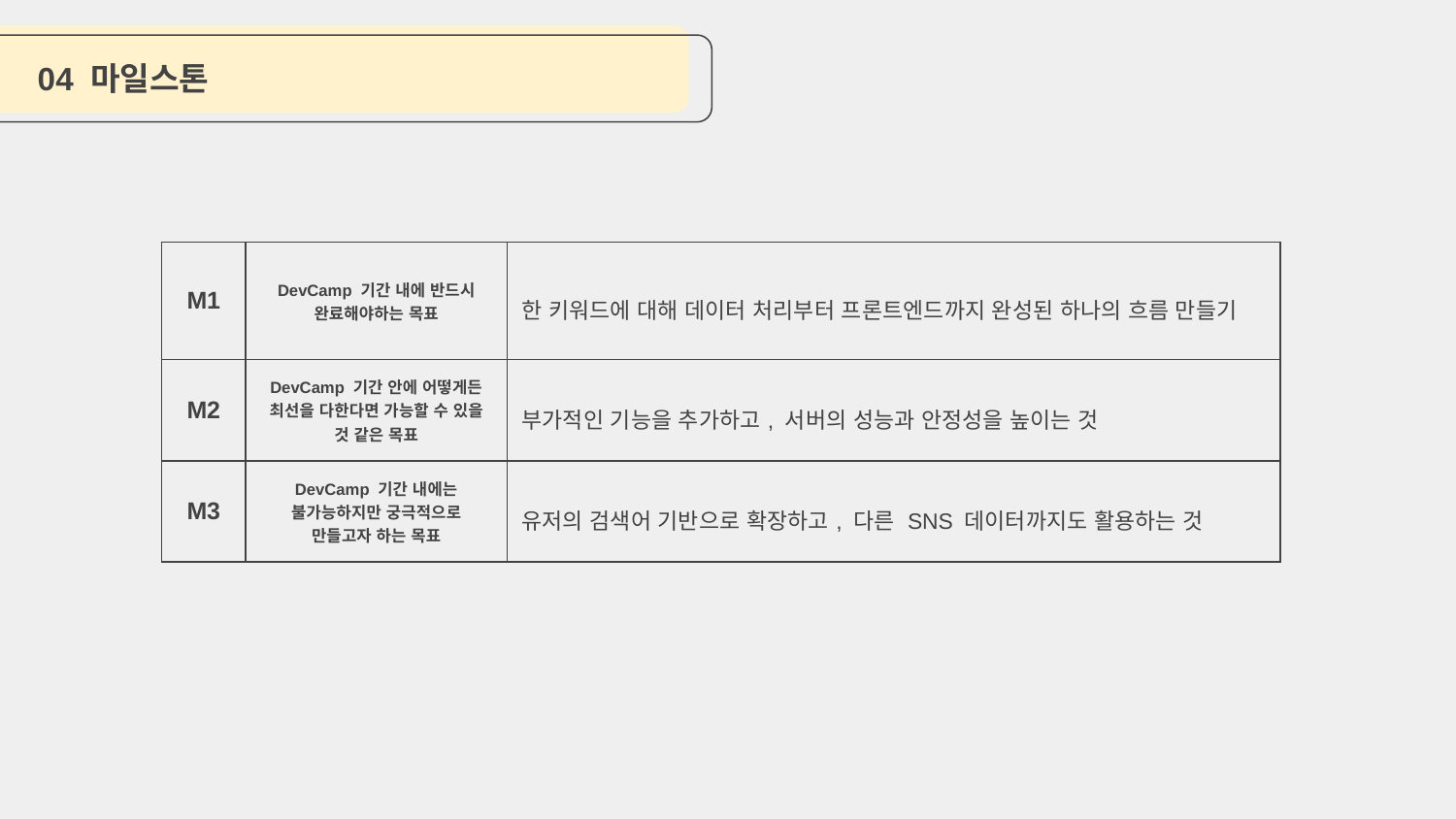

04 마일스톤
| M1 | DevCamp 기간 내에 반드시 완료해야하는 목표 | 한 키워드에 대해 데이터 처리부터 프론트엔드까지 완성된 하나의 흐름 만들기 |
| --- | --- | --- |
| M2 | DevCamp 기간 안에 어떻게든 최선을 다한다면 가능할 수 있을 것 같은 목표 | 부가적인 기능을 추가하고, 서버의 성능과 안정성을 높이는 것 |
| M3 | DevCamp 기간 내에는 불가능하지만 궁극적으로 만들고자 하는 목표 | 유저의 검색어 기반으로 확장하고, 다른 SNS 데이터까지도 활용하는 것 |